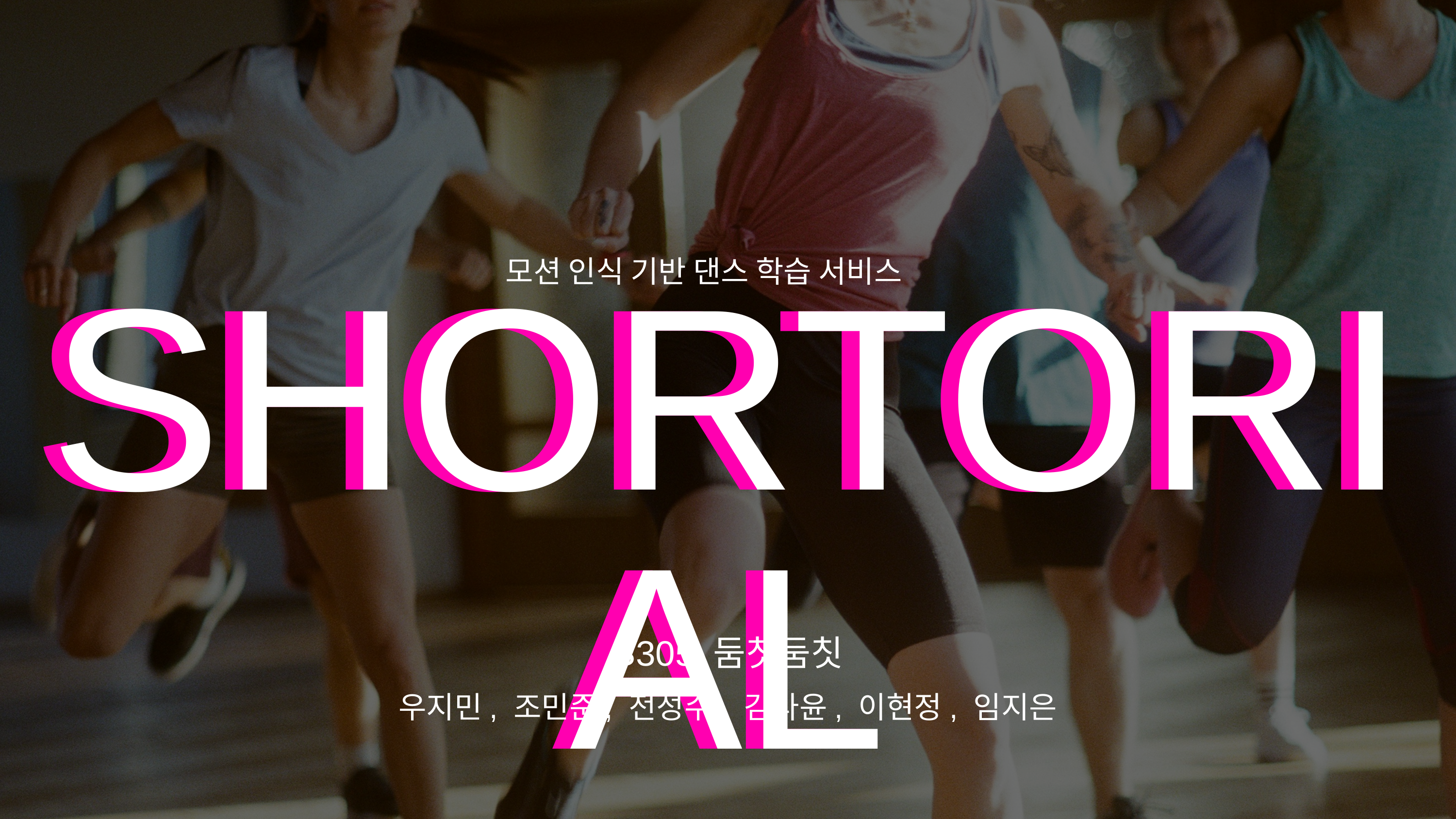

SHORTORIAL
SHORTORIAL
모션 인식 기반 댄스 학습 서비스
B305 둠칫둠칫
우지민, 조민준, 전성수, 김다윤, 이현정, 임지은